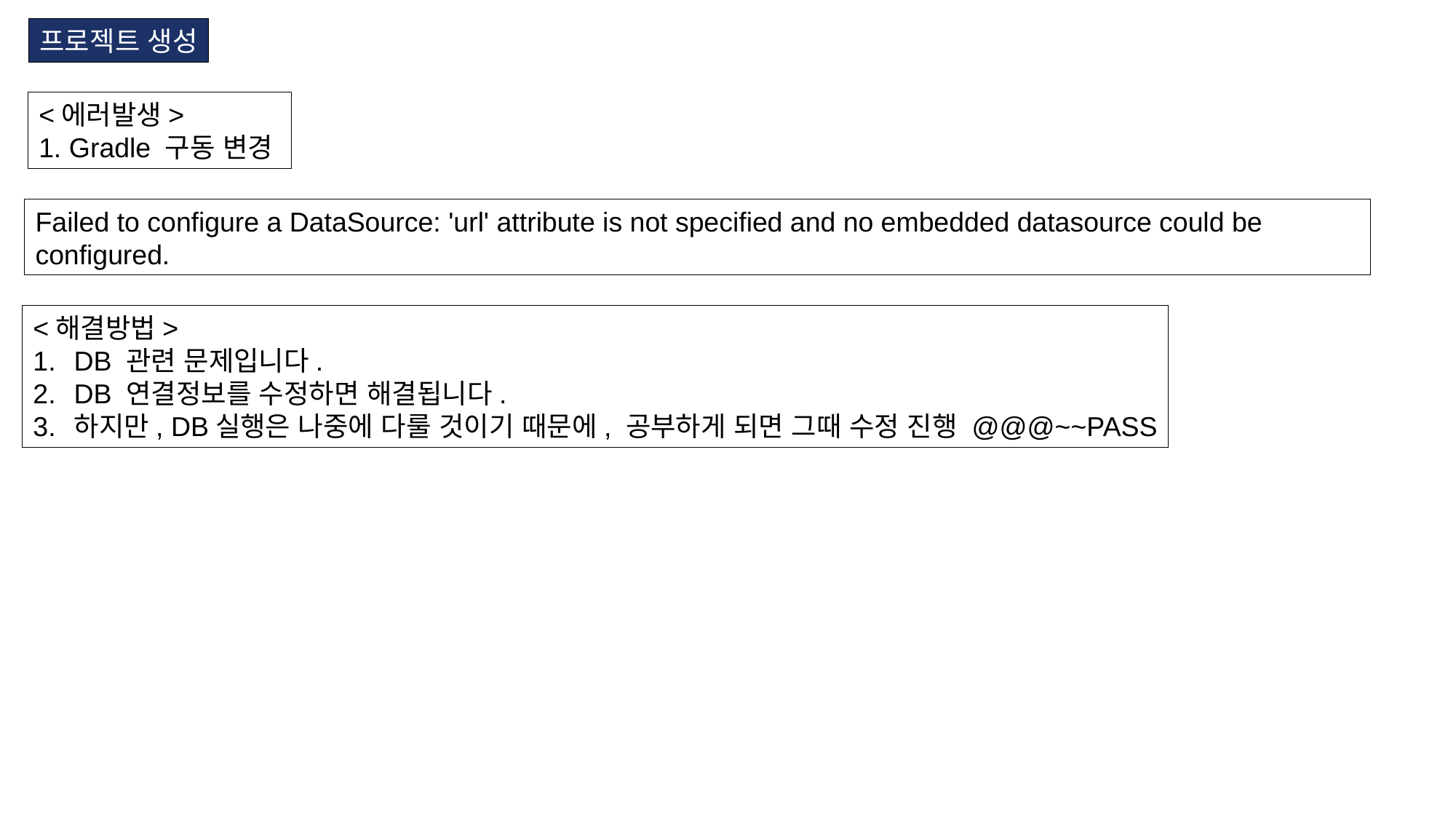

프로젝트 생성
<에러발생>
1. Gradle 구동 변경
Failed to configure a DataSource: 'url' attribute is not specified and no embedded datasource could be configured.
<해결방법>
DB 관련 문제입니다.
DB 연결정보를 수정하면 해결됩니다.
하지만, DB실행은 나중에 다룰 것이기 때문에, 공부하게 되면 그때 수정 진행 @@@~~PASS